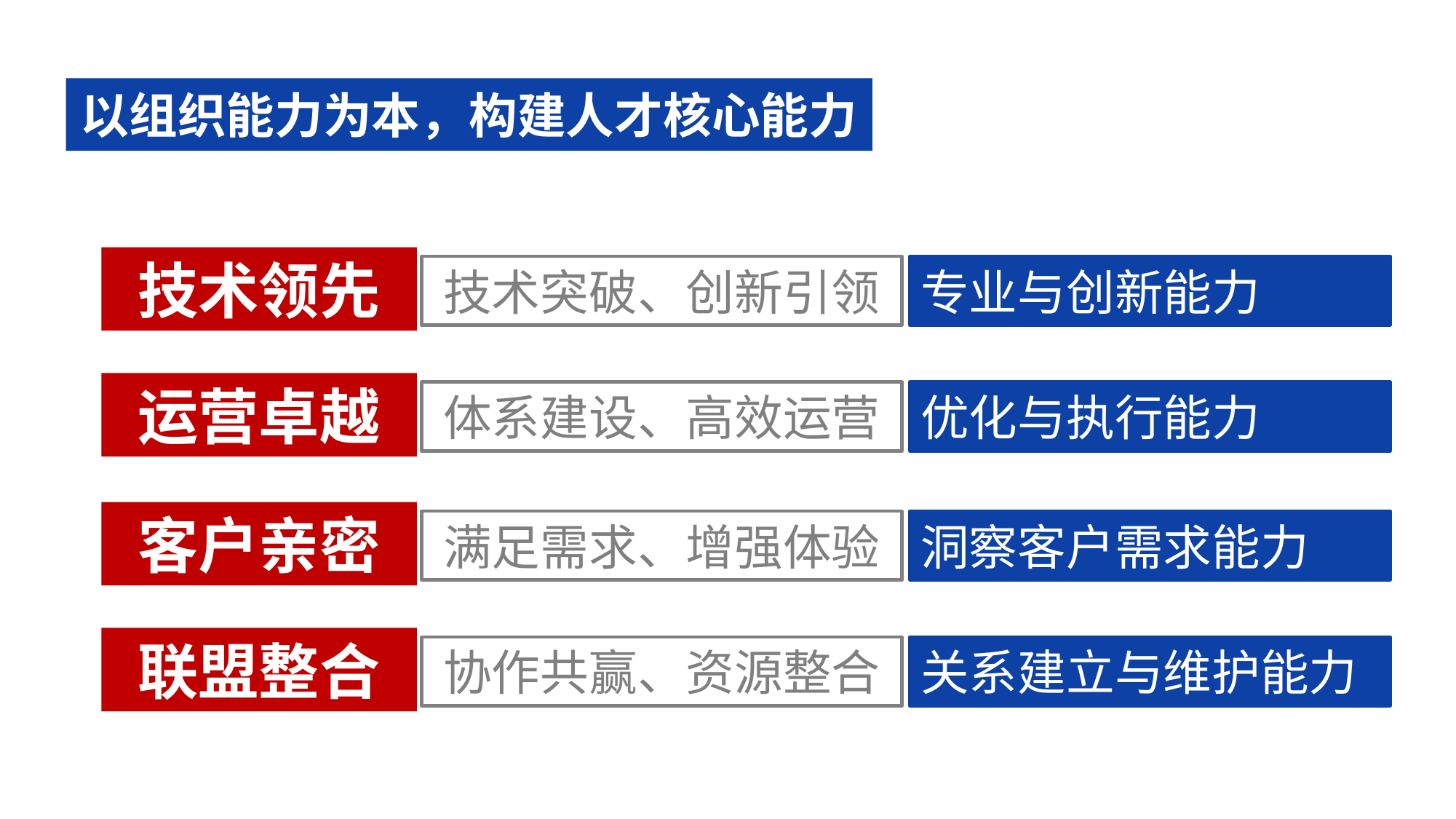

以组织能力为本，构建人才核心能力
技术领先
技术突破、创新引领
专业与创新能力
运营卓越
体系建设、高效运营
优化与执行能力
客户亲密
满足需求、增强体验
洞察客户需求能力
联盟整合
协作共赢、资源整合
关系建立与维护能力